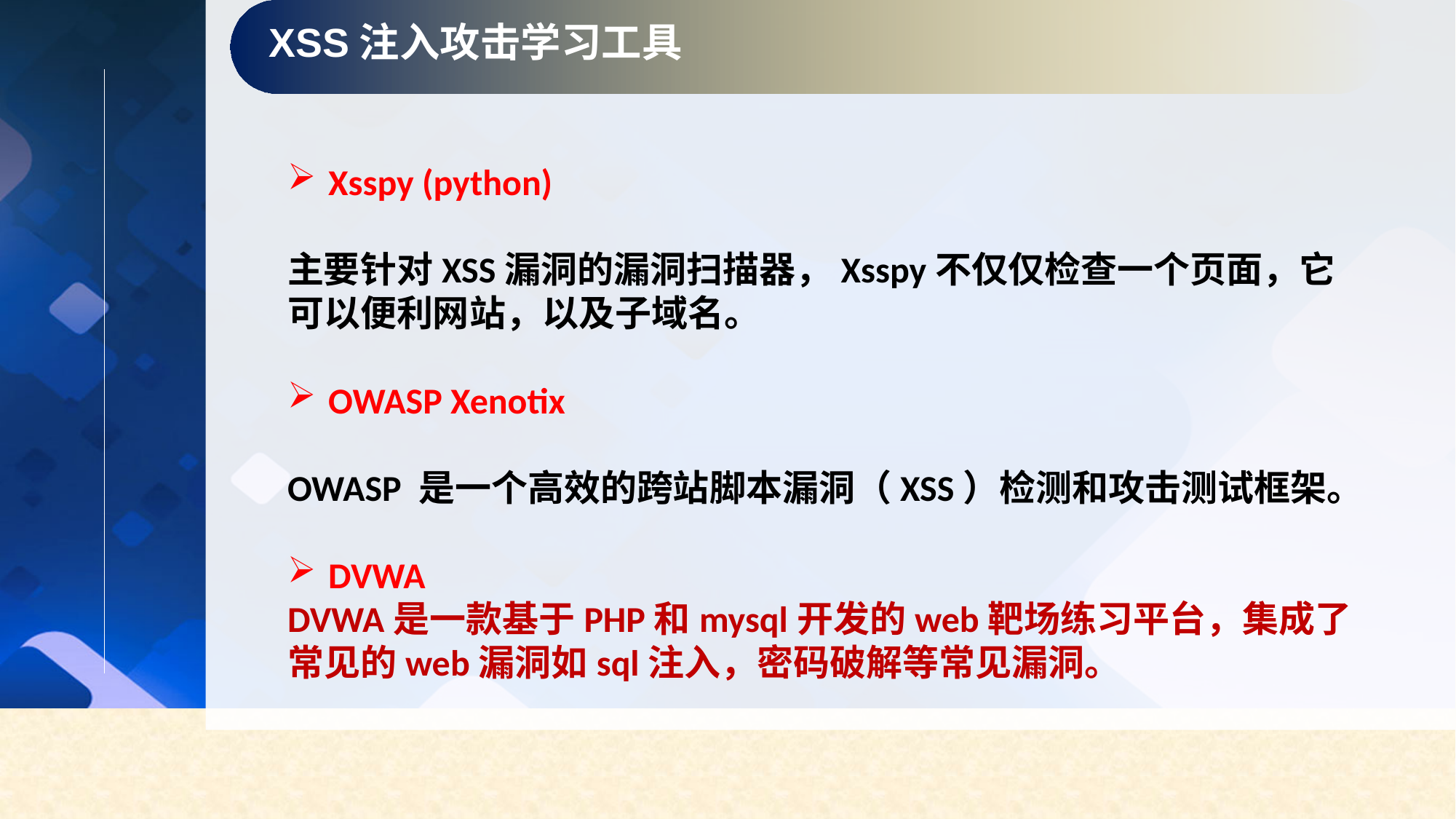

XSS注入攻击学习工具
Xsspy (python)

主要针对XSS漏洞的漏洞扫描器，Xsspy不仅仅检查一个页面，它可以便利网站，以及子域名。

OWASP Xenotix

OWASP 是一个高效的跨站脚本漏洞（XSS）检测和攻击测试框架。

DVWA
DVWA是一款基于PHP和mysql开发的web靶场练习平台，集成了常见的web漏洞如sql注入，密码破解等常见漏洞。